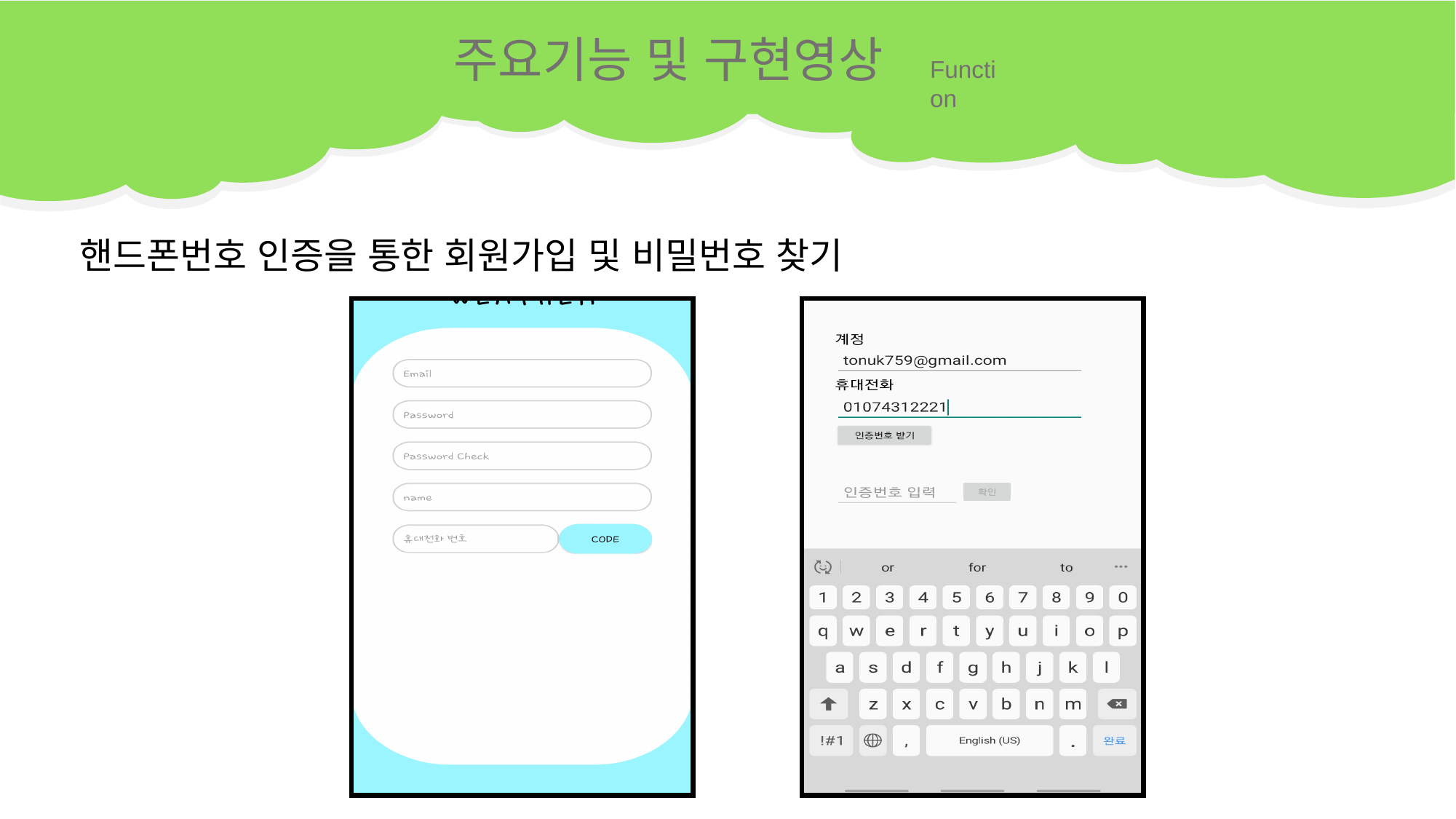

주요기능 및 구현영상
Function
핸드폰번호 인증을 통한 회원가입 및 비밀번호 찾기